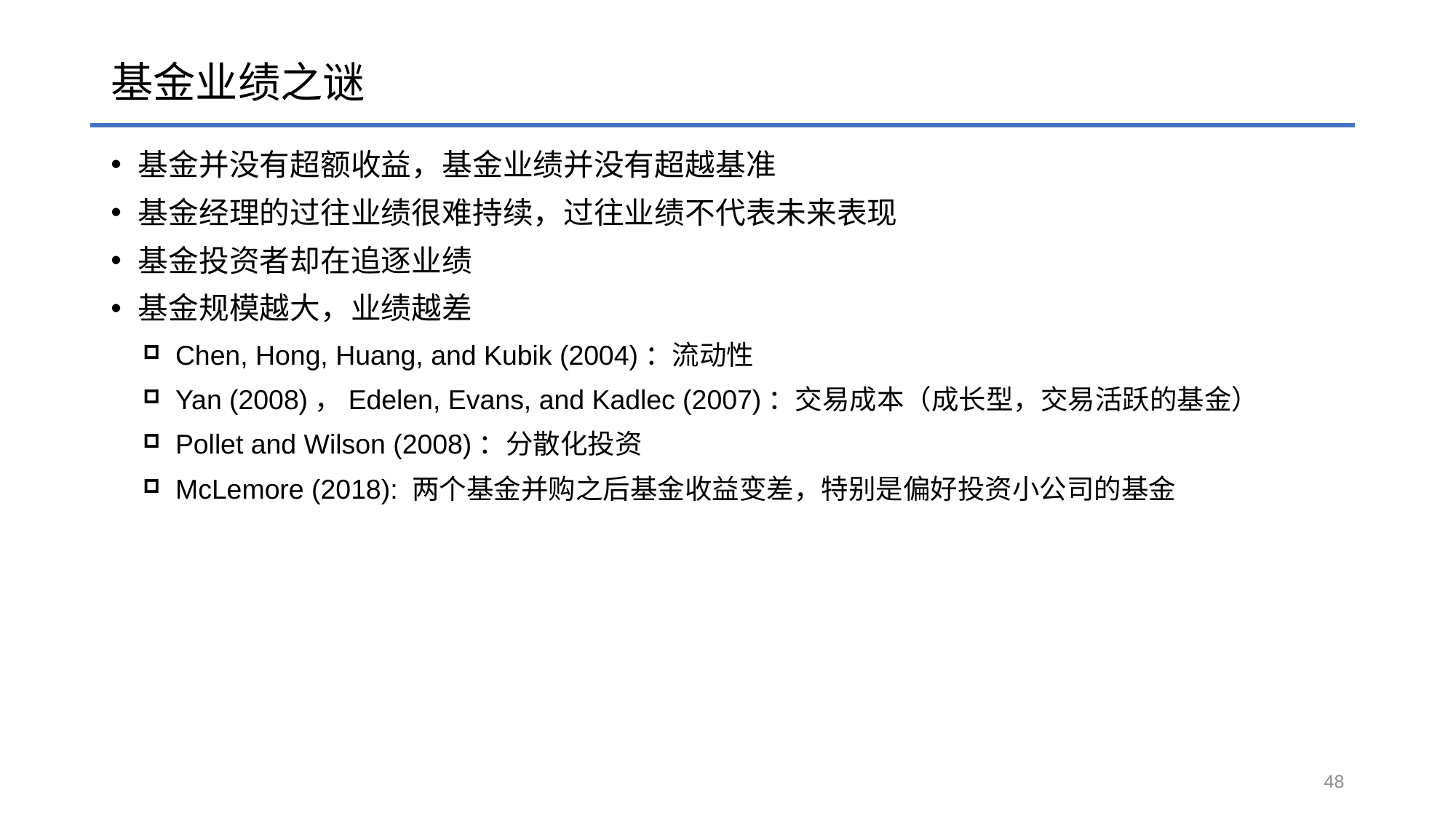

# 基金业绩之谜
基金并没有超额收益，基金业绩并没有超越基准
基金经理的过往业绩很难持续，过往业绩不代表未来表现
基金投资者却在追逐业绩
基金规模越大，业绩越差
Chen, Hong, Huang, and Kubik (2004)：流动性
Yan (2008)，Edelen, Evans, and Kadlec (2007)：交易成本（成长型，交易活跃的基金）
Pollet and Wilson (2008)：分散化投资
McLemore (2018): 两个基金并购之后基金收益变差，特别是偏好投资小公司的基金

48